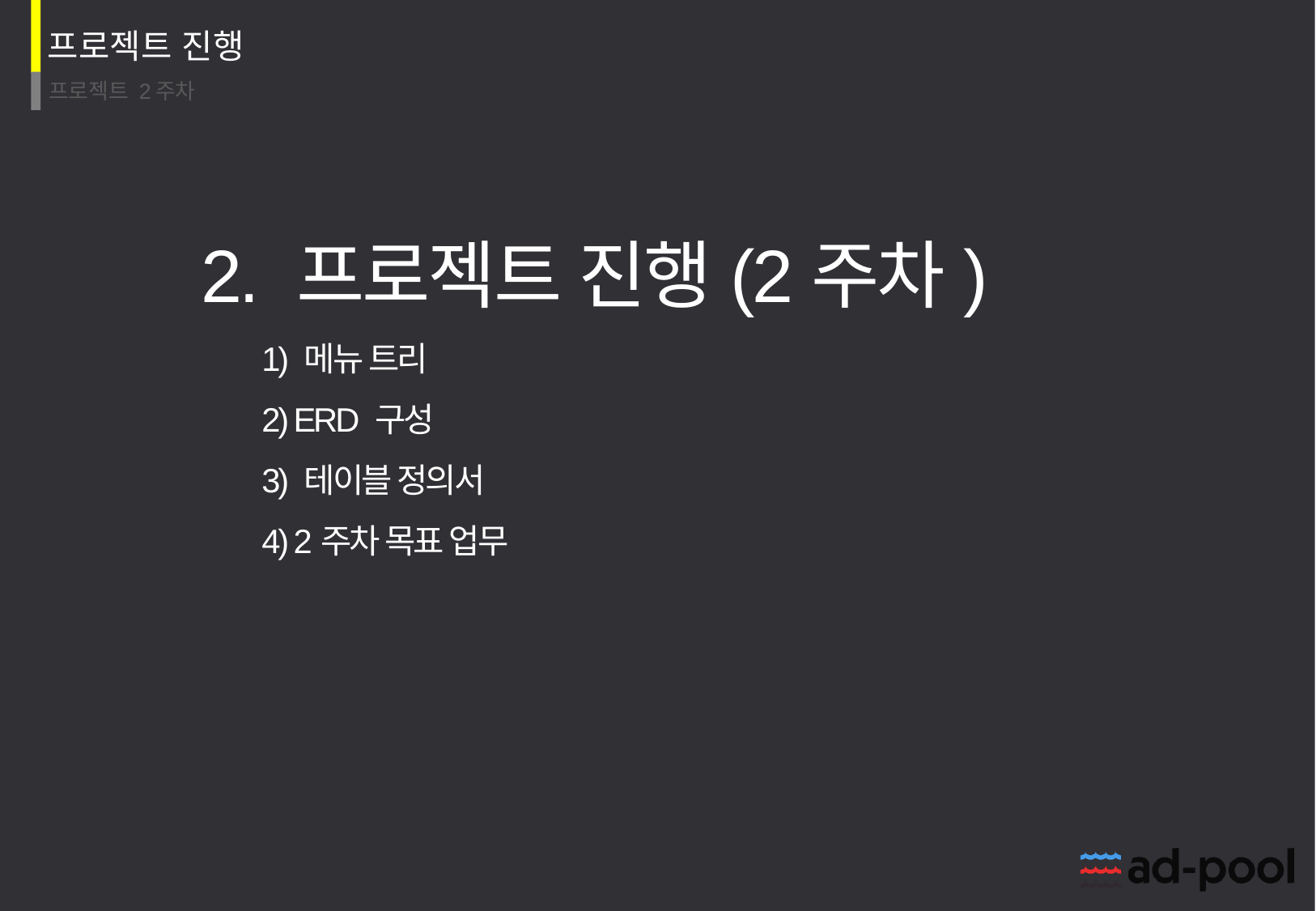

2. 프로젝트 진행(2주차)
1) 메뉴 트리
2) ERD 구성
3) 테이블 정의서
4) 2주차 목표 업무